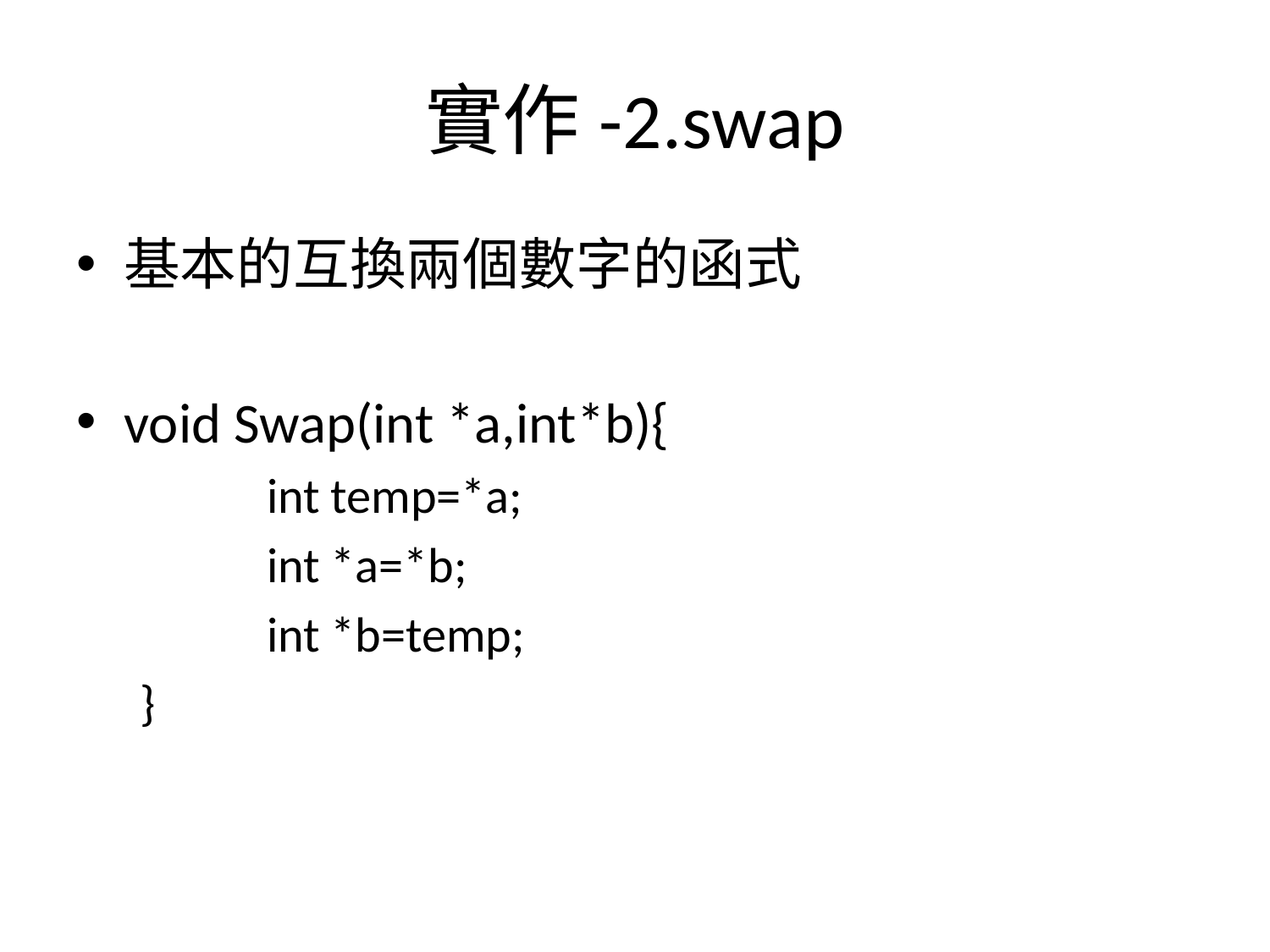

# 實作-2.swap
基本的互換兩個數字的函式

void Swap(int *a,int*b){
  	int temp=*a;
	int *a=*b;
	int *b=temp;
}